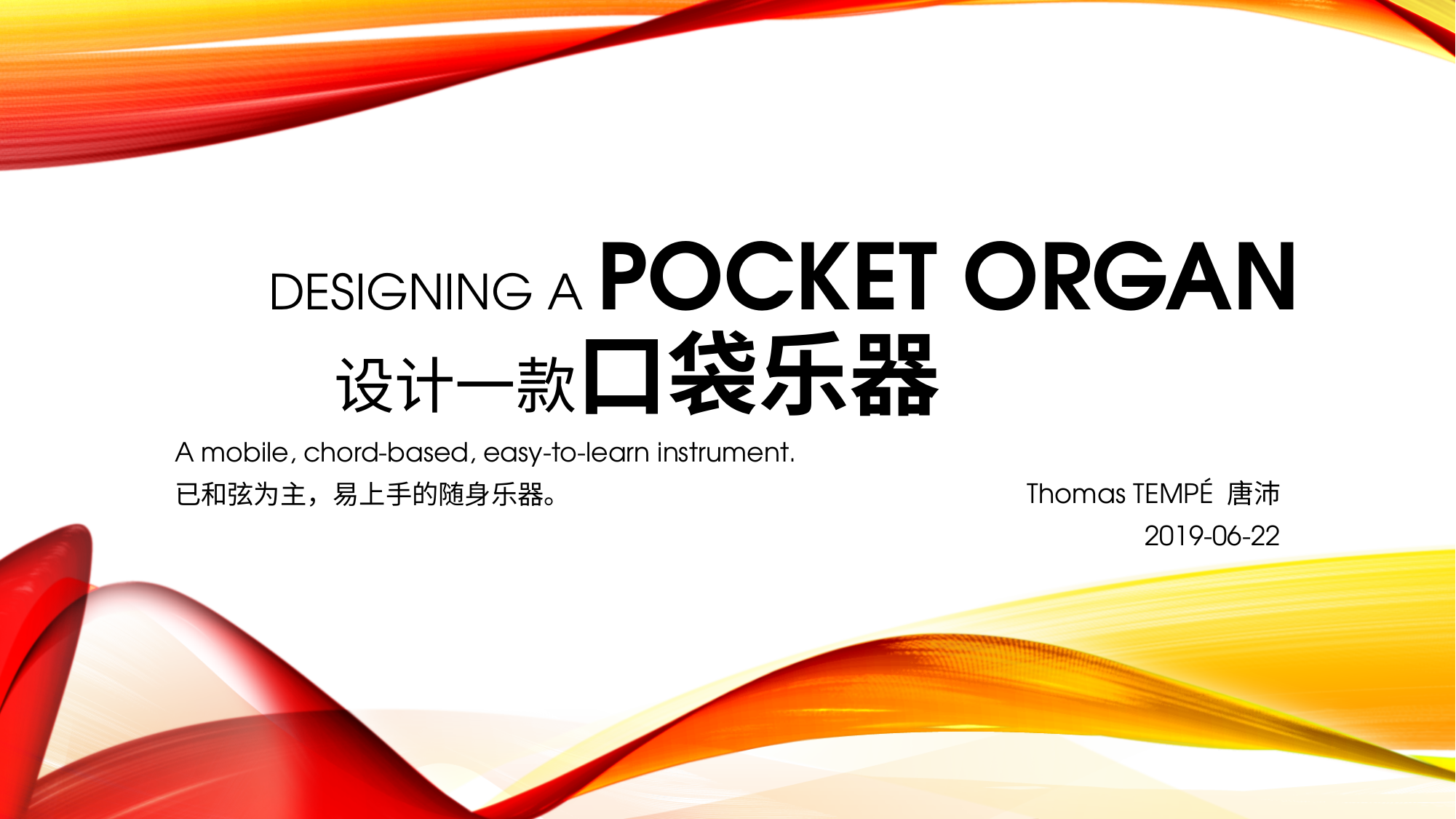

# Designing a POCKET ORGAN 设计一款口袋乐器
A mobile, chord-based, easy-to-learn instrument.
已和弦为主，易上手的随身乐器。
Thomas TEMPÉ 唐沛
2019-06-22